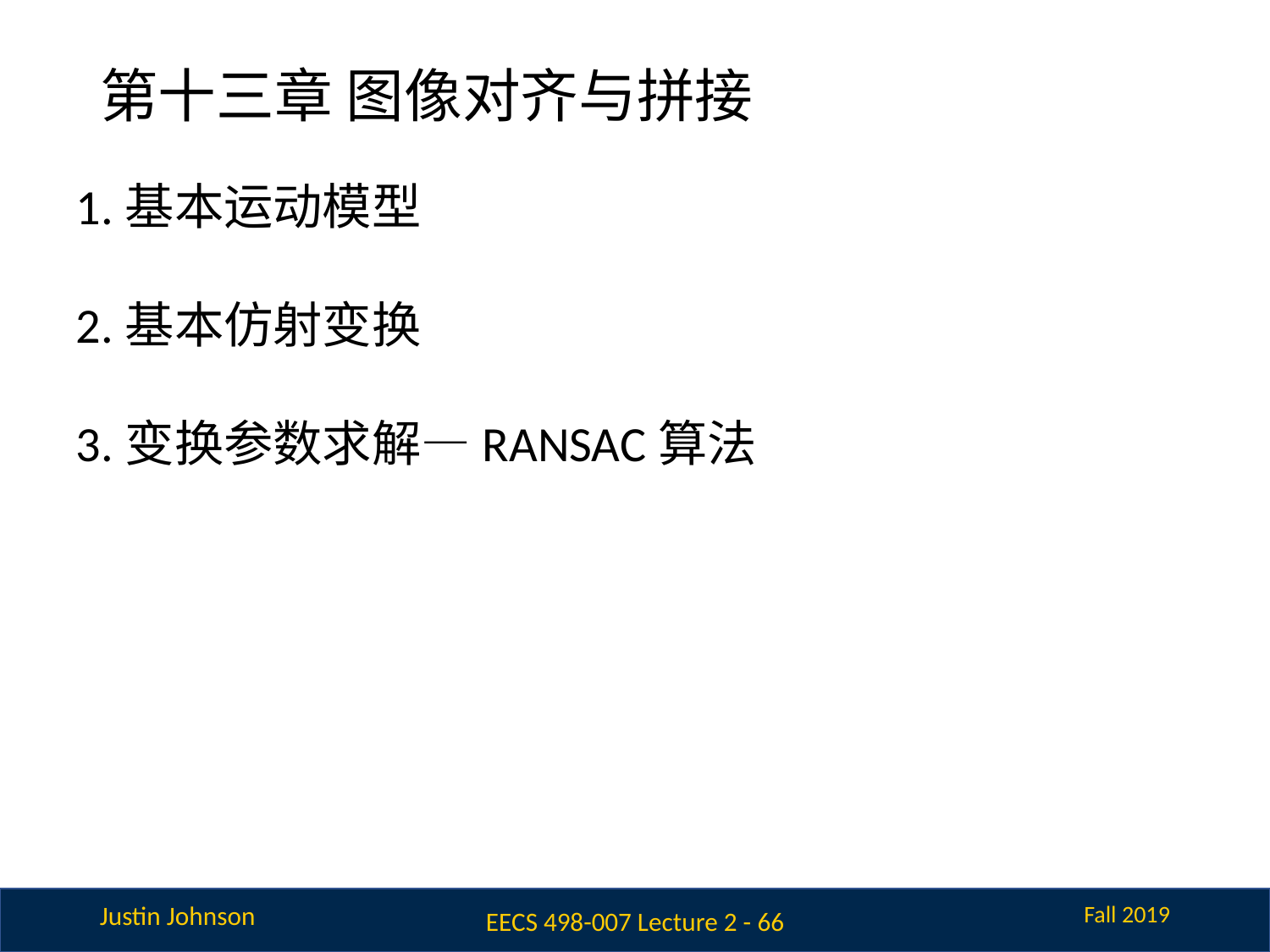

# 第十三章 图像对齐与拼接
1.基本运动模型

2.基本仿射变换

3.变换参数求解—RANSAC算法
EECS 498-007 Lecture 2 - 66